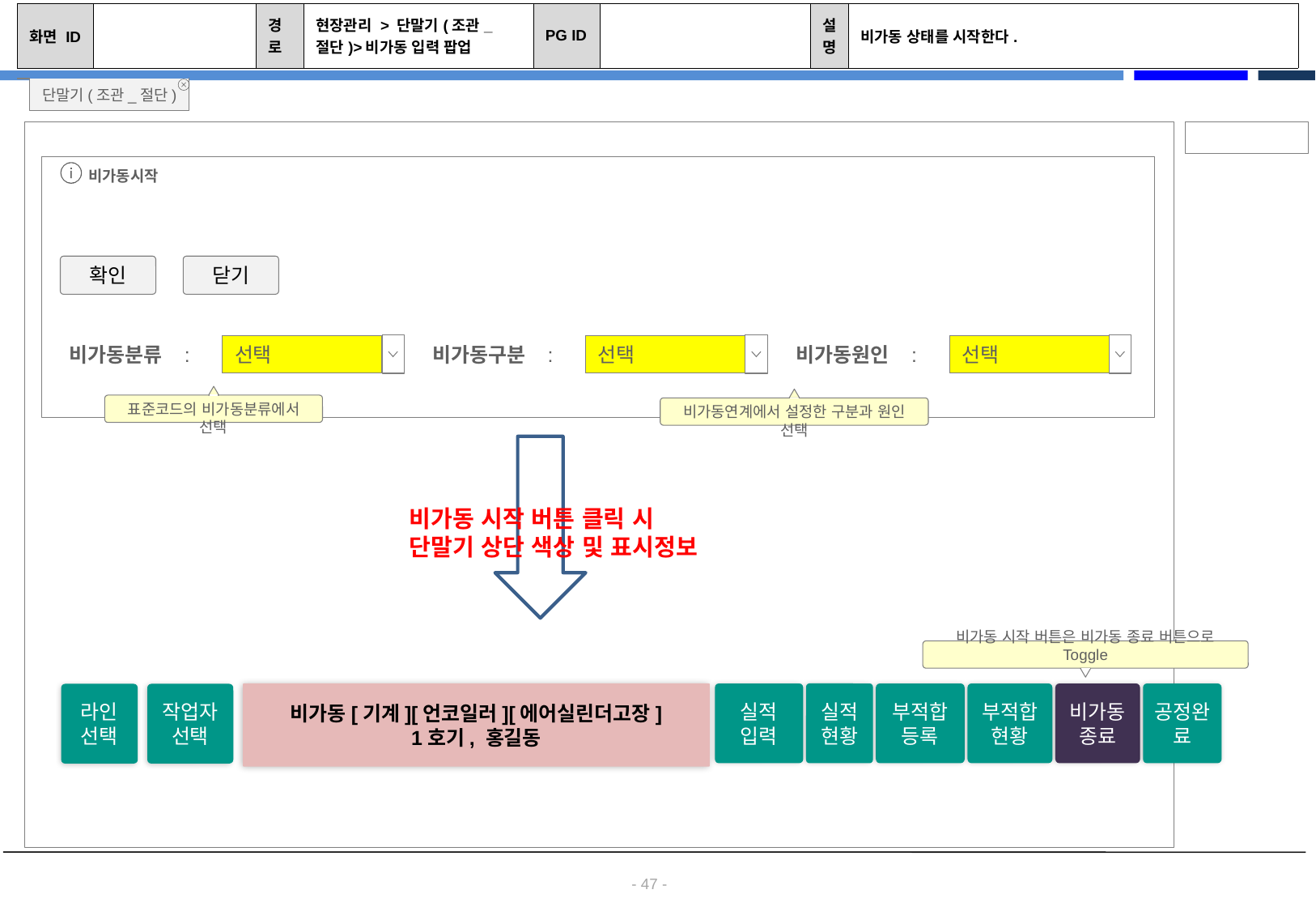

| 화면 ID |  | 경로 | 현장관리 > 단말기(조관\_절단)>비가동 입력 팝업 | PG ID |  | 설명 | 비가동 상태를 시작한다. |
| --- | --- | --- | --- | --- | --- | --- | --- |
단말기(조관_절단)

비가동시작

확인
닫기
비가동분류   :
선택

비가동구분   :
선택

비가동원인   :
선택

표준코드의 비가동분류에서 선택

비가동연계에서 설정한 구분과 원인 선택

비가동 시작 버튼 클릭 시
단말기 상단 색상 및 표시정보
비가동 시작 버튼은 비가동 종료 버튼으로 Toggle

비가동[기계][언코일러][에어실린더고장]
1호기, 홍길동
실적
입력
실적
현황
부적합
등록
부적합
현황
비가동종료
공정완료
라인선택
작업자선택